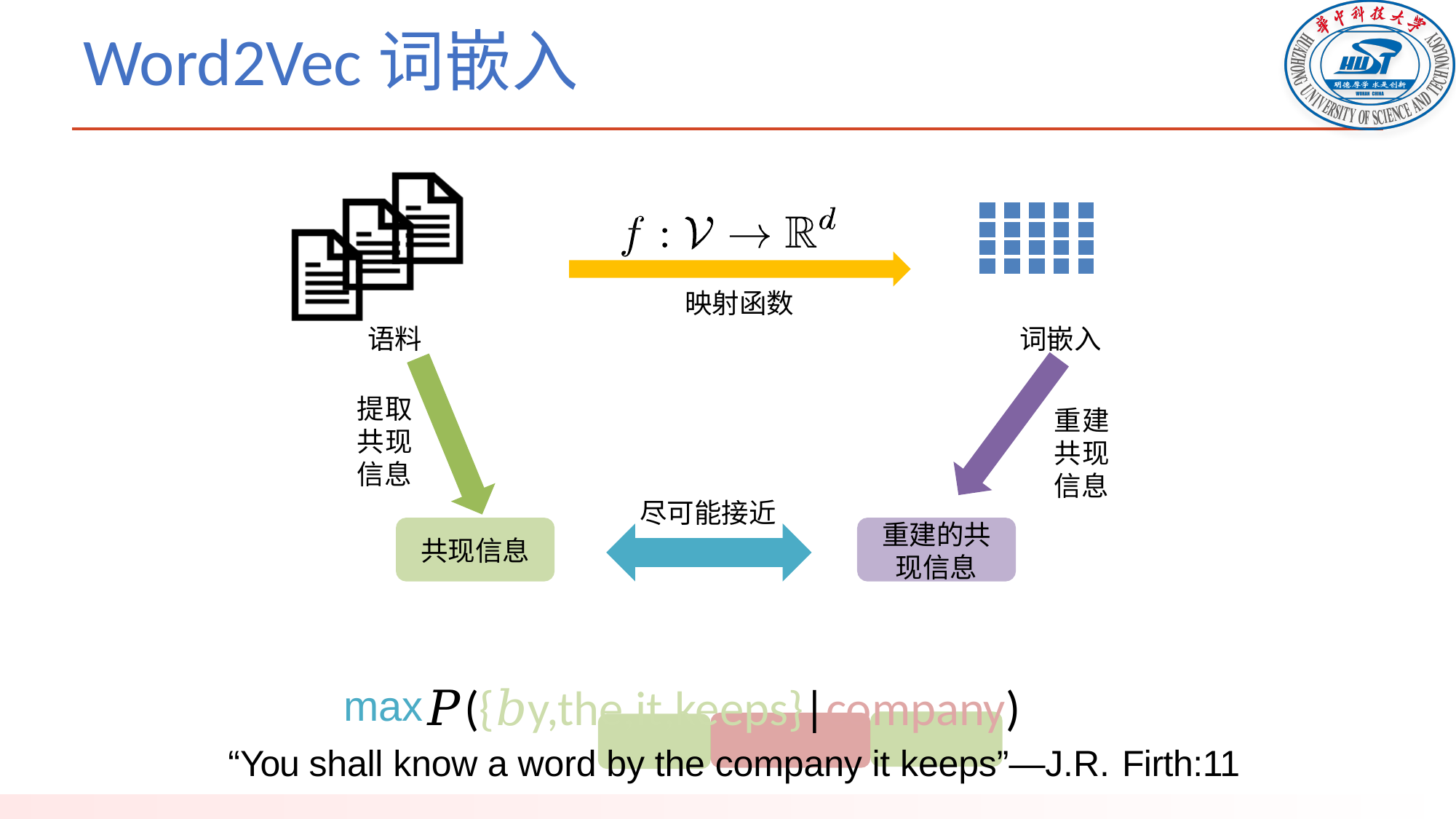

# Word2Vec词嵌入

映射函数
语料
词嵌入

提取共现信息
重建共现信息
尽可能接近

重建的共
现信息

共现信息
          max𝑃({𝑏y,the,it,keeps}|company)
“You shall know a word by the company it keeps”—J.R. Firth:11